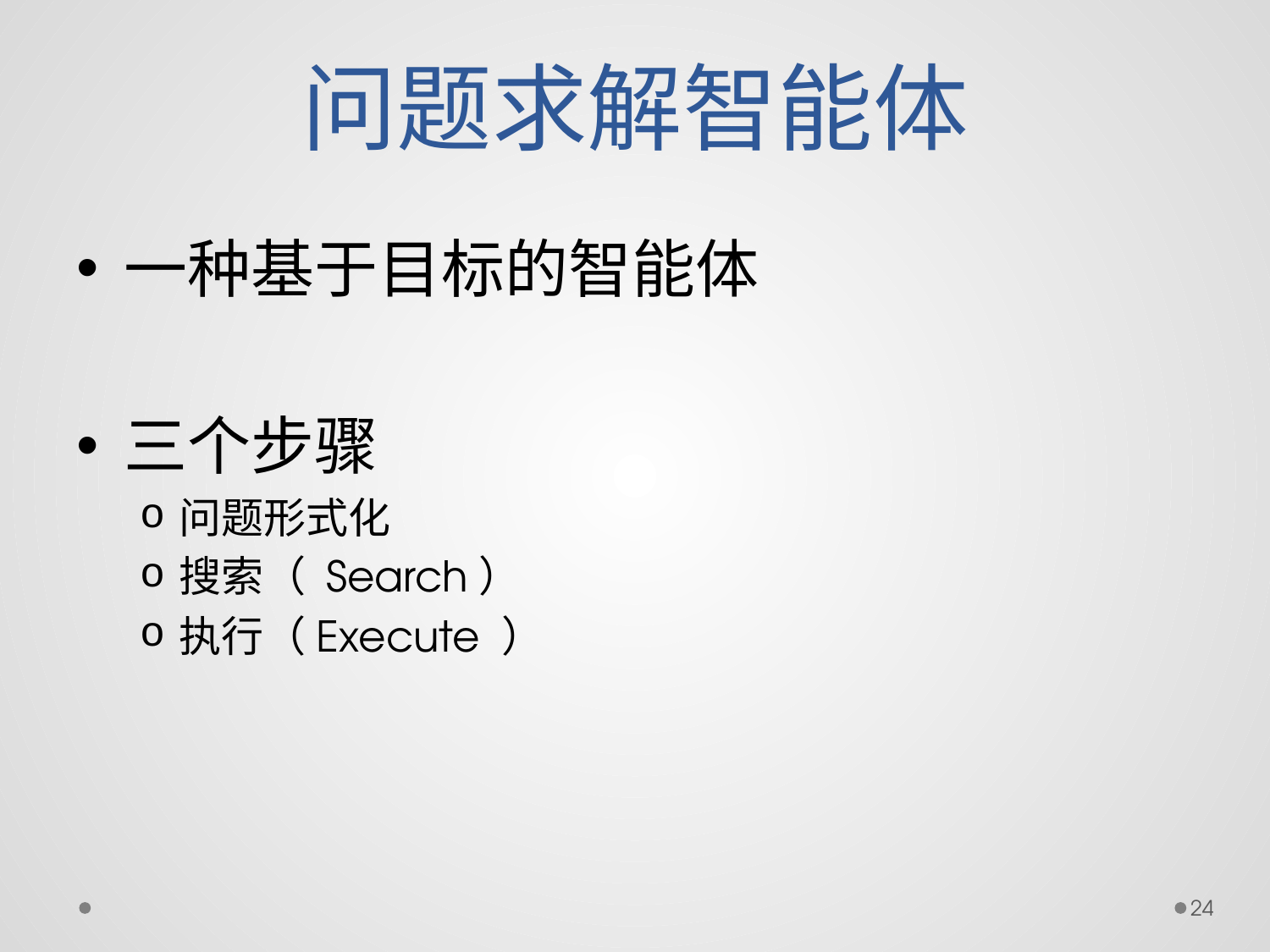

# 问题求解智能体
一种基于目标的智能体

三个步骤
问题形式化
搜索（ Search）
执行（Execute ）
24